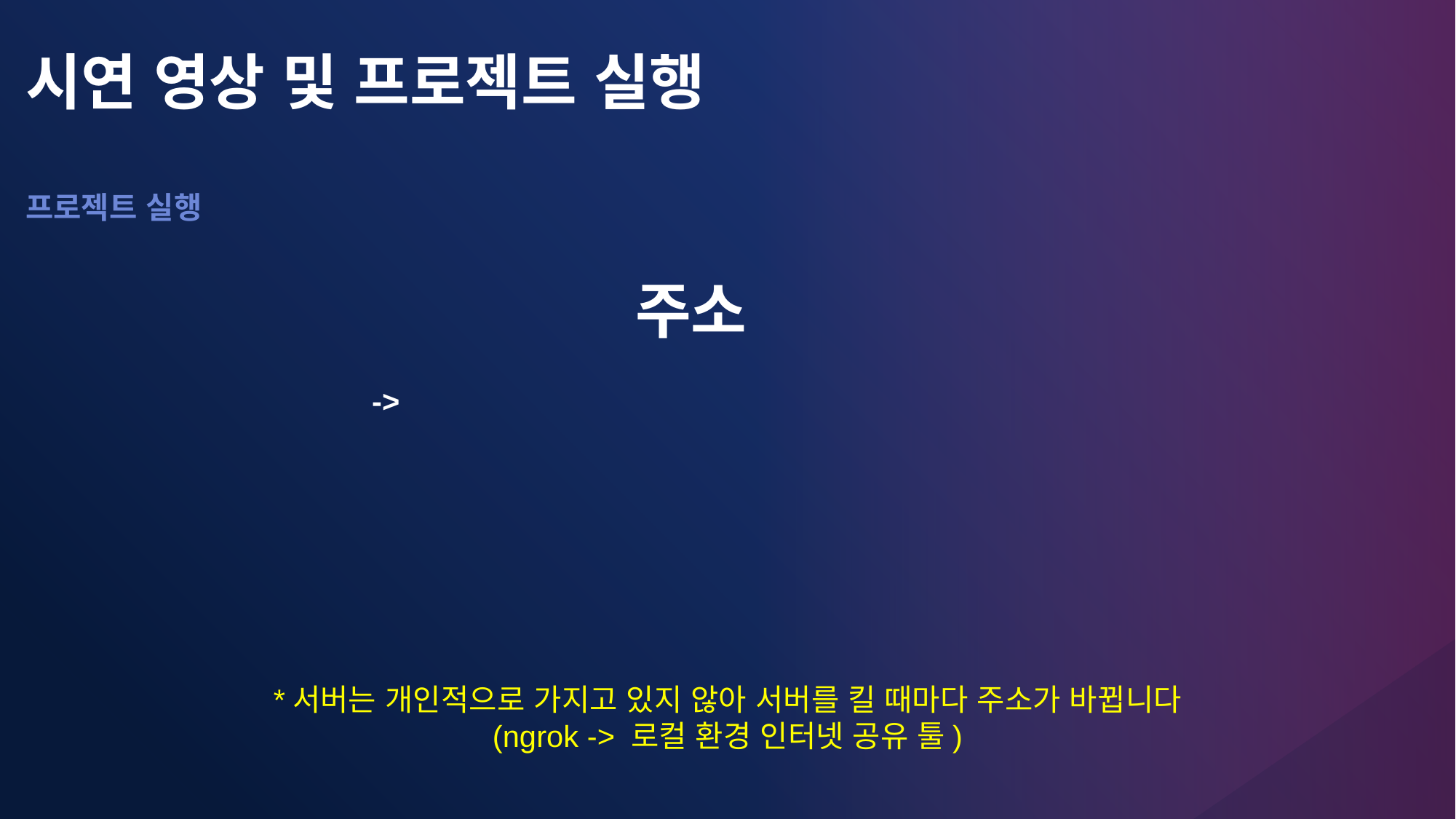

시연 영상 및 프로젝트 실행

프로젝트 실행
주소

->

*서버는 개인적으로 가지고 있지 않아 서버를 킬 때마다 주소가 바뀝니다
(ngrok -> 로컬 환경 인터넷 공유 툴)